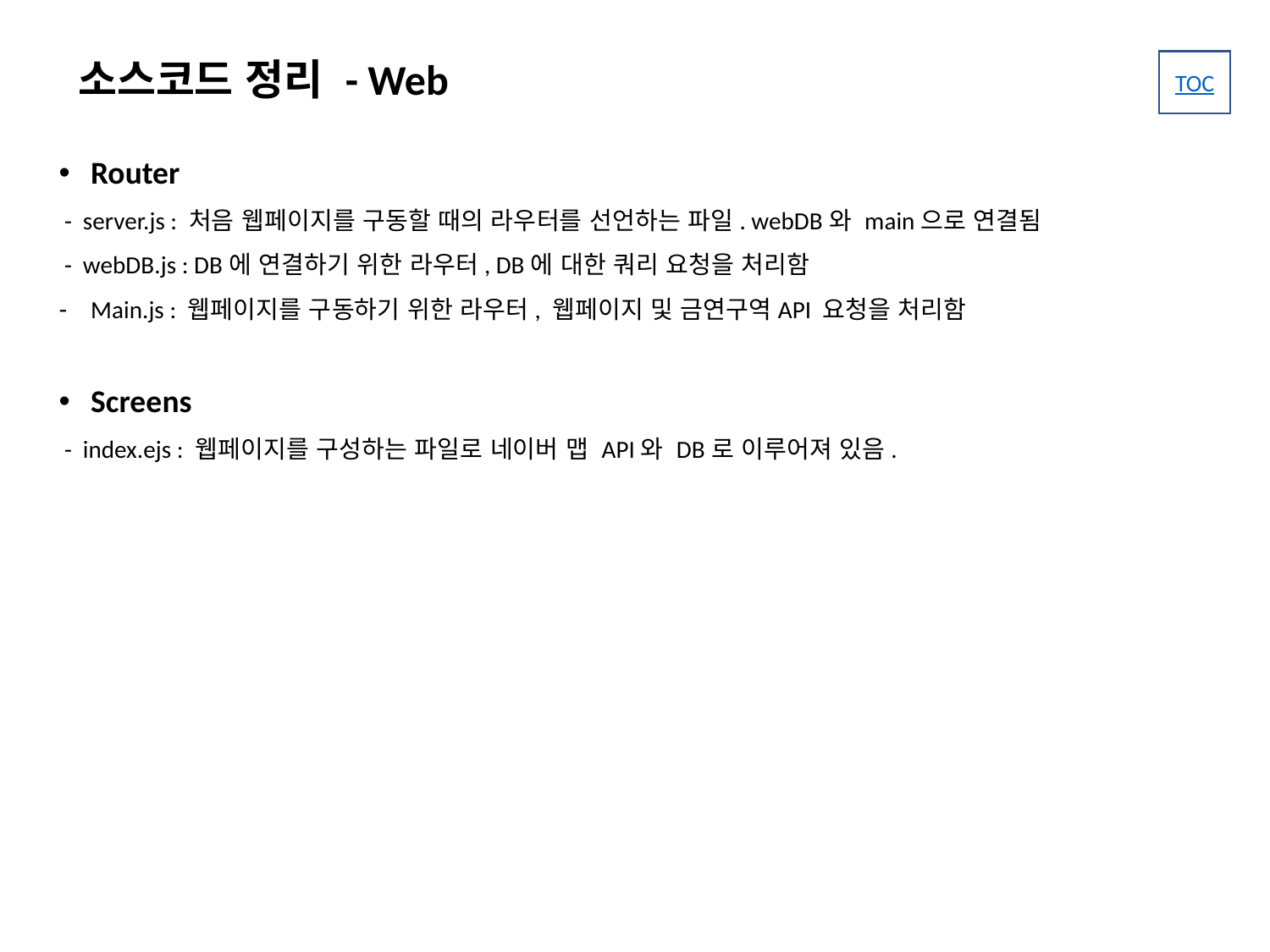

# 소스코드 정리 - Web
Router
 -  server.js : 처음 웹페이지를 구동할 때의 라우터를 선언하는 파일. webDB와 main으로 연결됨
 -  webDB.js : DB에 연결하기 위한 라우터, DB에 대한 쿼리 요청을 처리함
Main.js : 웹페이지를 구동하기 위한 라우터, 웹페이지 및 금연구역API 요청을 처리함

Screens
 -  index.ejs : 웹페이지를 구성하는 파일로 네이버 맵 API와 DB로 이루어져 있음.